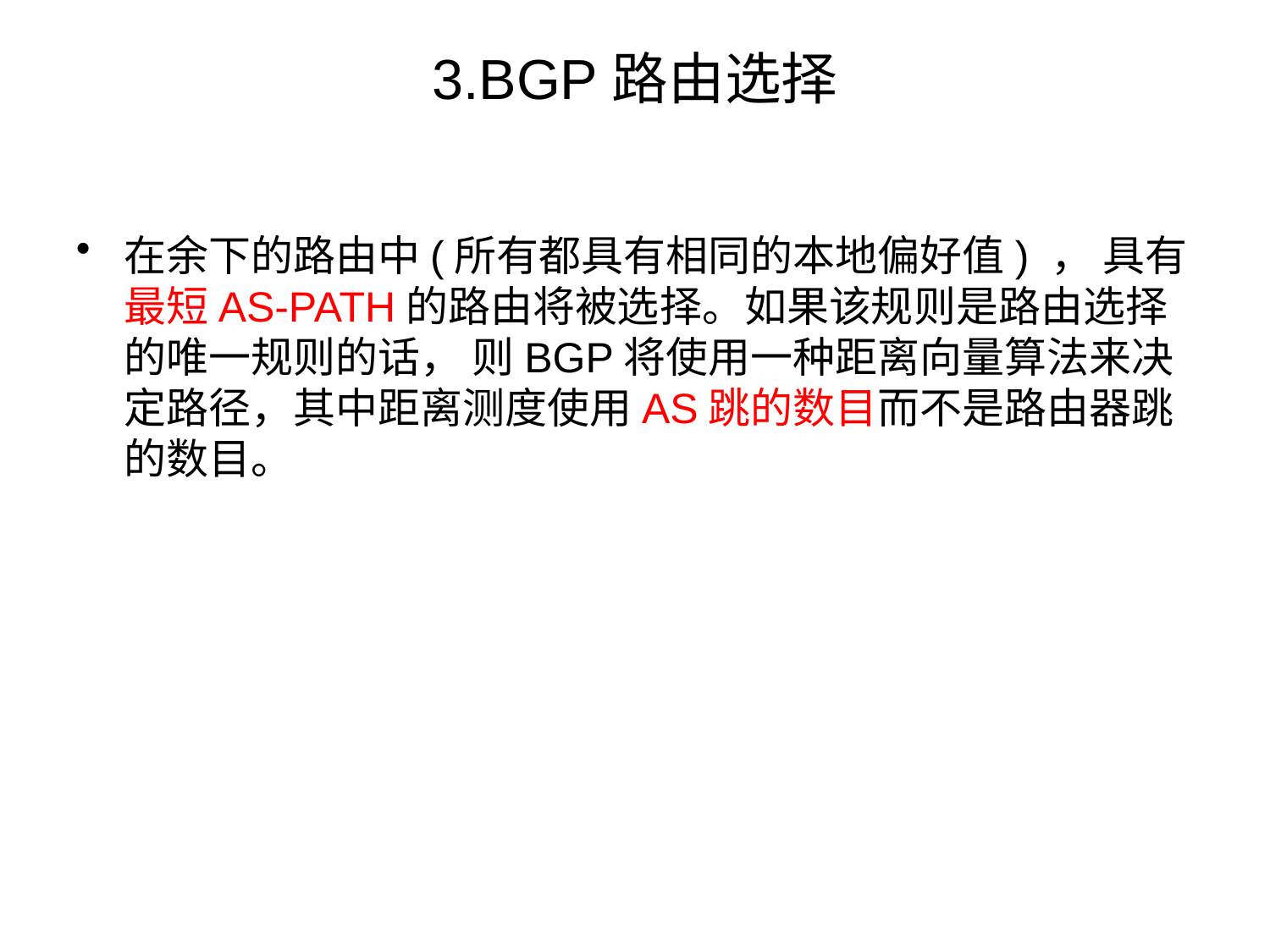

# 3.BGP路由选择
在余下的路由中(所有都具有相同的本地偏好值) ， 具有最短AS-PATH的路由将被选择。如果该规则是路由选择的唯一规则的话， 则BGP将使用一种距离向量算法来决定路径，其中距离测度使用AS跳的数目而不是路由器跳的数目。